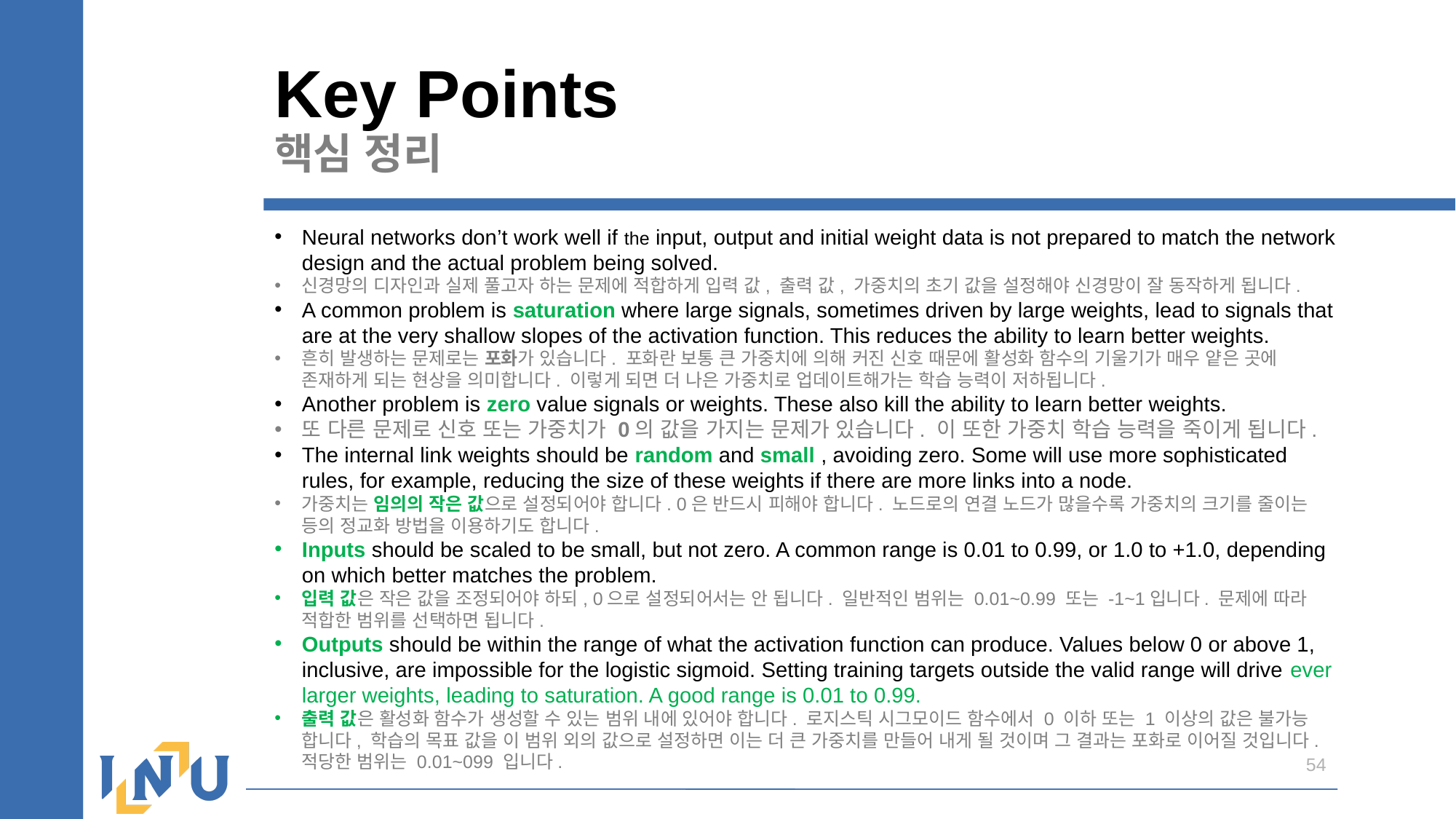

# Key Points 핵심 정리
Neural networks don’t work well if the input, output and initial weight data is not prepared to match the network design and the actual problem being solved.
신경망의 디자인과 실제 풀고자 하는 문제에 적합하게 입력 값, 출력 값, 가중치의 초기 값을 설정해야 신경망이 잘 동작하게 됩니다.
A common problem is saturation where large signals, sometimes driven by large weights, lead to signals that are at the very shallow slopes of the activation function. This reduces the ability to learn better weights.
흔히 발생하는 문제로는 포화가 있습니다. 포화란 보통 큰 가중치에 의해 커진 신호 때문에 활성화 함수의 기울기가 매우 얕은 곳에 존재하게 되는 현상을 의미합니다. 이렇게 되면 더 나은 가중치로 업데이트해가는 학습 능력이 저하됩니다.
Another problem is zero value signals or weights. These also kill the ability to learn better weights.
또 다른 문제로 신호 또는 가중치가 0의 값을 가지는 문제가 있습니다. 이 또한 가중치 학습 능력을 죽이게 됩니다.
The internal link weights should be random and small , avoiding zero. Some will use more sophisticated rules, for example, reducing the size of these weights if there are more links into a node.
가중치는 임의의 작은 값으로 설정되어야 합니다. 0은 반드시 피해야 합니다. 노드로의 연결 노드가 많을수록 가중치의 크기를 줄이는 등의 정교화 방법을 이용하기도 합니다.
Inputs should be scaled to be small, but not zero. A common range is 0.01 to 0.99, or 1.0 to +1.0, depending on which better matches the problem.
입력 값은 작은 값을 조정되어야 하되, 0으로 설정되어서는 안 됩니다. 일반적인 범위는 0.01~0.99 또는 -1~1입니다. 문제에 따라 적합한 범위를 선택하면 됩니다.
Outputs should be within the range of what the activation function can produce. Values below 0 or above 1, inclusive, are impossible for the logistic sigmoid. Setting training targets outside the valid range will drive ever larger weights, leading to saturation. A good range is 0.01 to 0.99.
출력 값은 활성화 함수가 생성할 수 있는 범위 내에 있어야 합니다. 로지스틱 시그모이드 함수에서 0 이하 또는 1 이상의 값은 불가능 합니다, 학습의 목표 값을 이 범위 외의 값으로 설정하면 이는 더 큰 가중치를 만들어 내게 될 것이며 그 결과는 포화로 이어질 것입니다. 적당한 범위는 0.01~099 입니다.
54